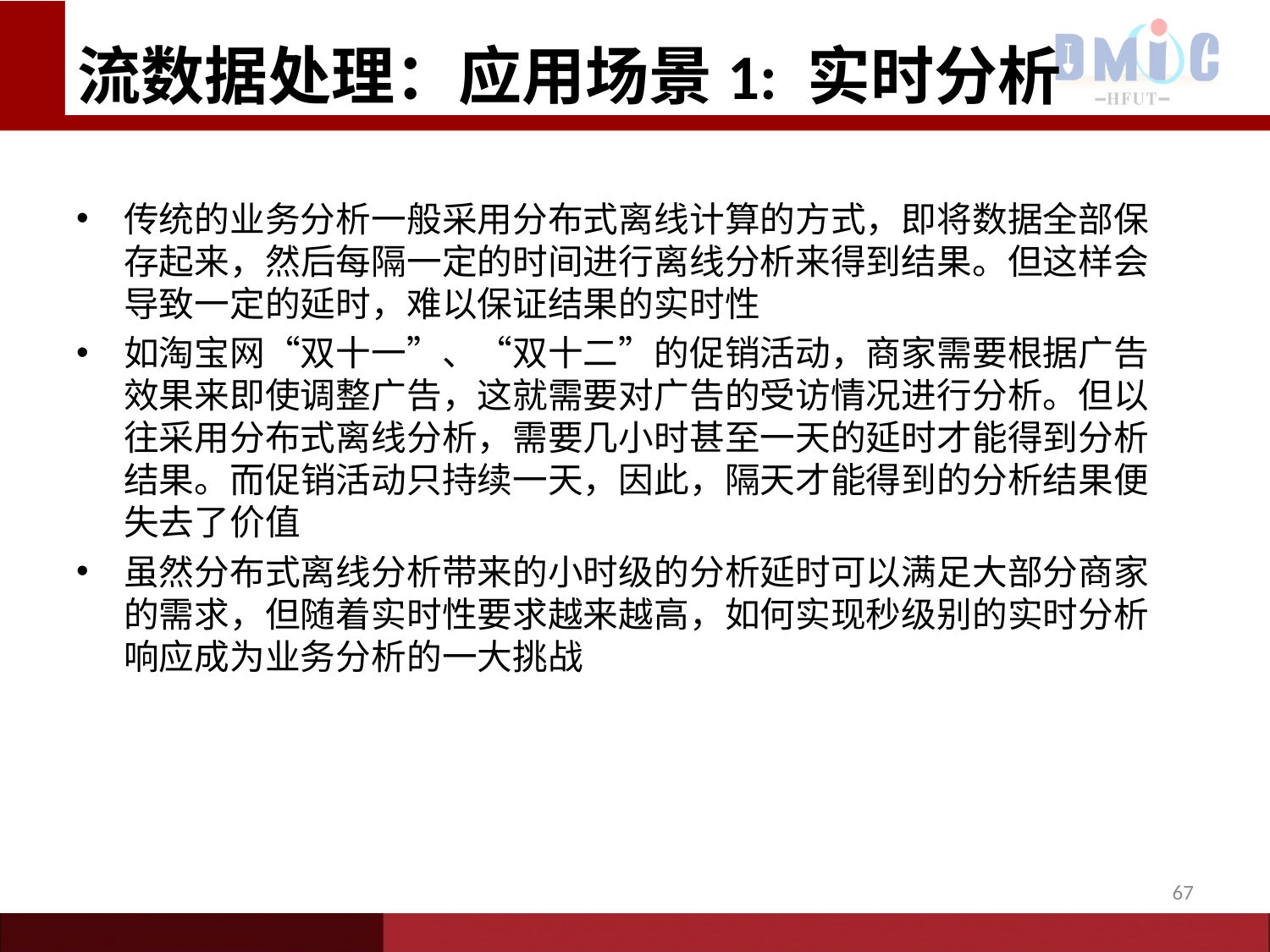

流数据处理：应用场景1: 实时分析
# 传统的业务分析一般采用分布式离线计算的方式，即将数据全部保存起来，然后每隔一定的时间进行离线分析来得到结果。但这样会导致一定的延时，难以保证结果的实时性
如淘宝网“双十一”、“双十二”的促销活动，商家需要根据广告效果来即使调整广告，这就需要对广告的受访情况进行分析。但以往采用分布式离线分析，需要几小时甚至一天的延时才能得到分析结果。而促销活动只持续一天，因此，隔天才能得到的分析结果便失去了价值
虽然分布式离线分析带来的小时级的分析延时可以满足大部分商家的需求，但随着实时性要求越来越高，如何实现秒级别的实时分析响应成为业务分析的一大挑战
67